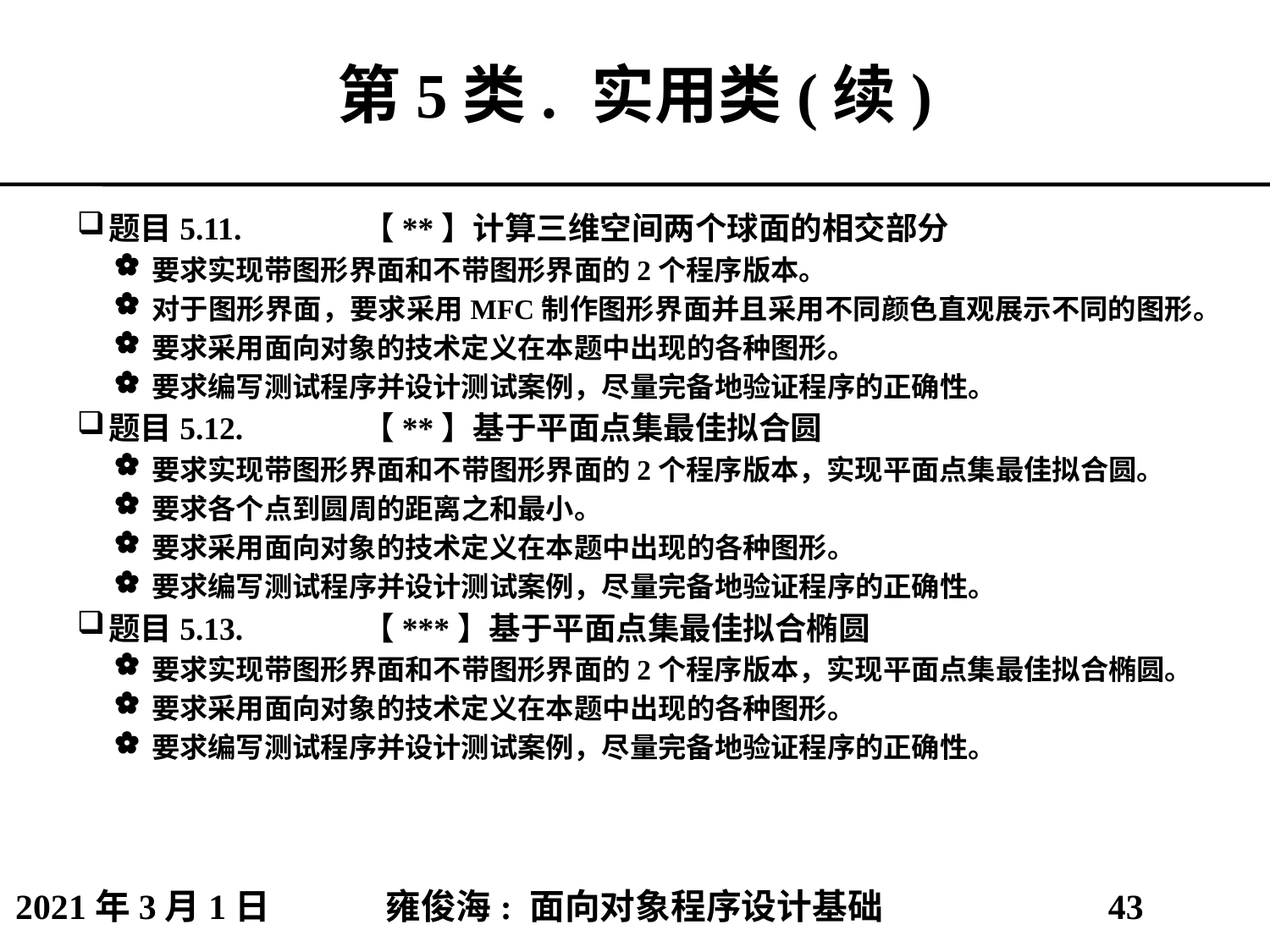

# 第5类.	实用类(续)

题目5.11.	【**】计算三维空间两个球面的相交部分
要求实现带图形界面和不带图形界面的2个程序版本。
对于图形界面，要求采用MFC制作图形界面并且采用不同颜色直观展示不同的图形。
要求采用面向对象的技术定义在本题中出现的各种图形。
要求编写测试程序并设计测试案例，尽量完备地验证程序的正确性。
题目5.12.	【**】基于平面点集最佳拟合圆
要求实现带图形界面和不带图形界面的2个程序版本，实现平面点集最佳拟合圆。
要求各个点到圆周的距离之和最小。
要求采用面向对象的技术定义在本题中出现的各种图形。
要求编写测试程序并设计测试案例，尽量完备地验证程序的正确性。
题目5.13.	【***】基于平面点集最佳拟合椭圆
要求实现带图形界面和不带图形界面的2个程序版本，实现平面点集最佳拟合椭圆。
要求采用面向对象的技术定义在本题中出现的各种图形。
要求编写测试程序并设计测试案例，尽量完备地验证程序的正确性。
2021年3月1日
雍俊海: 面向对象程序设计基础
43